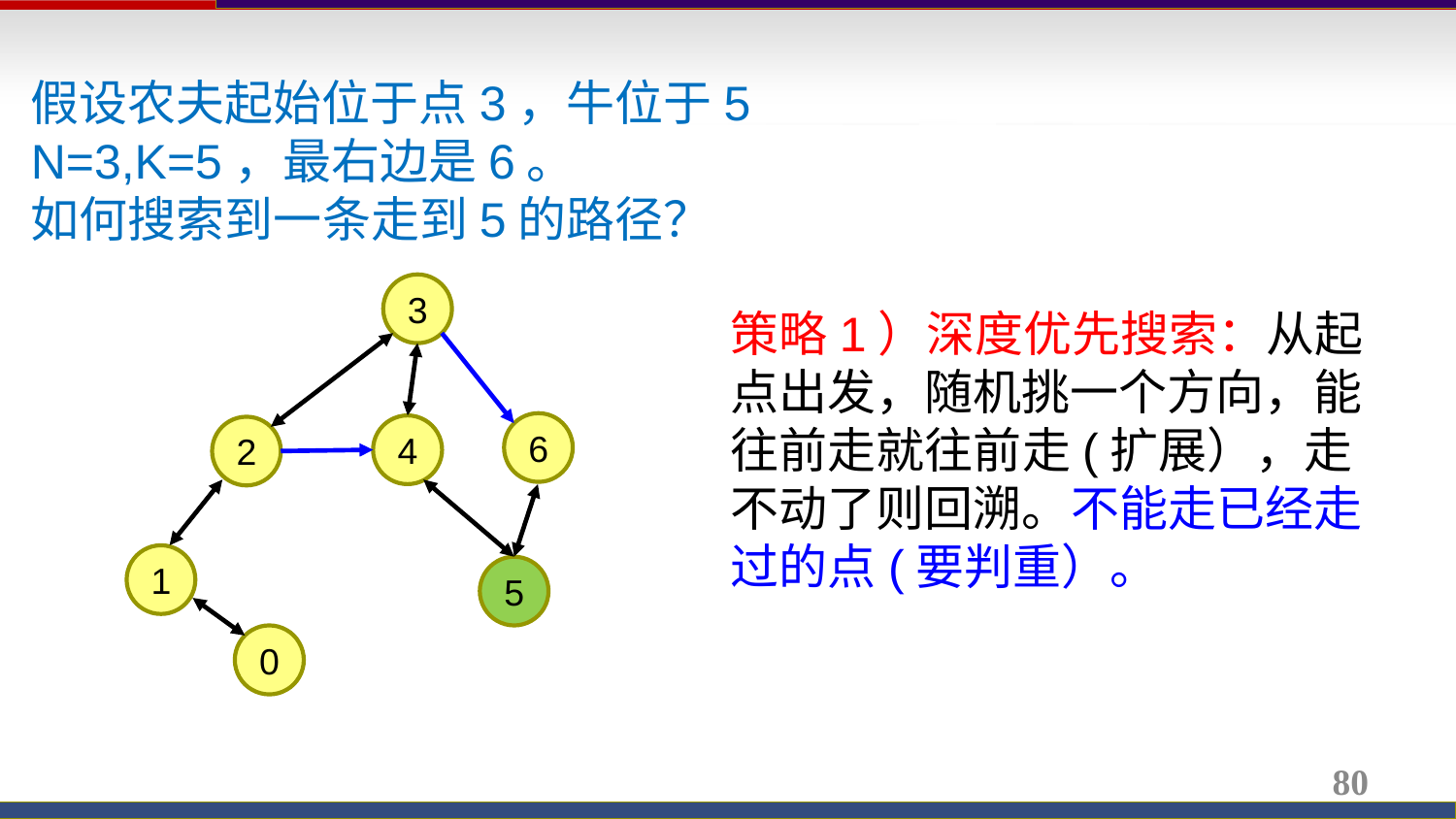

假设农夫起始位于点3，牛位于5
N=3,K=5，最右边是6。
如何搜索到一条走到5的路径？
3
策略1）深度优先搜索：从起点出发，随机挑一个方向，能往前走就往前走(扩展），走不动了则回溯。不能走已经走过的点(要判重）。
6
4
2
1
5
0